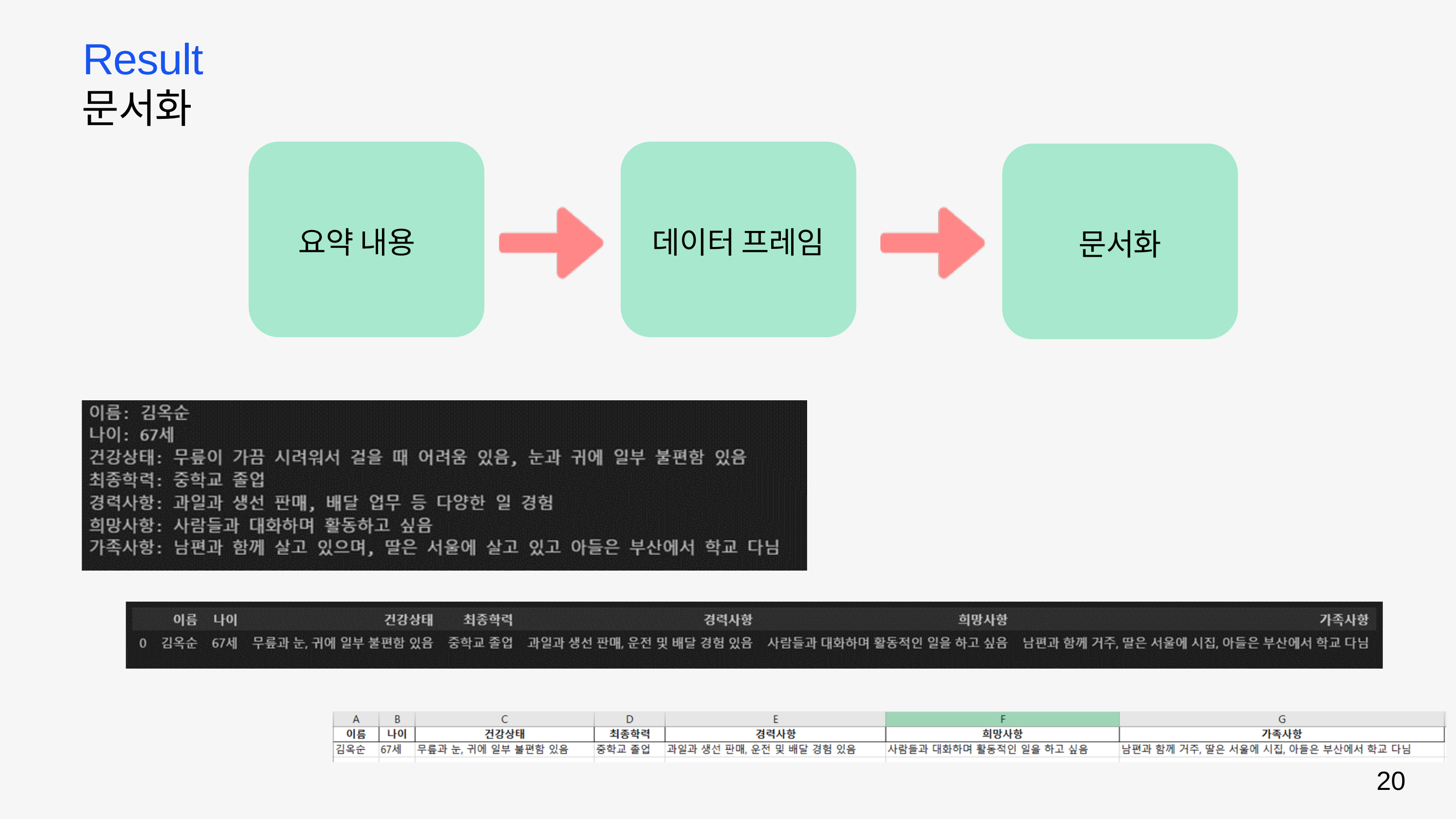

Result
문서화

요약 내용
데이터 프레임
문서화

20